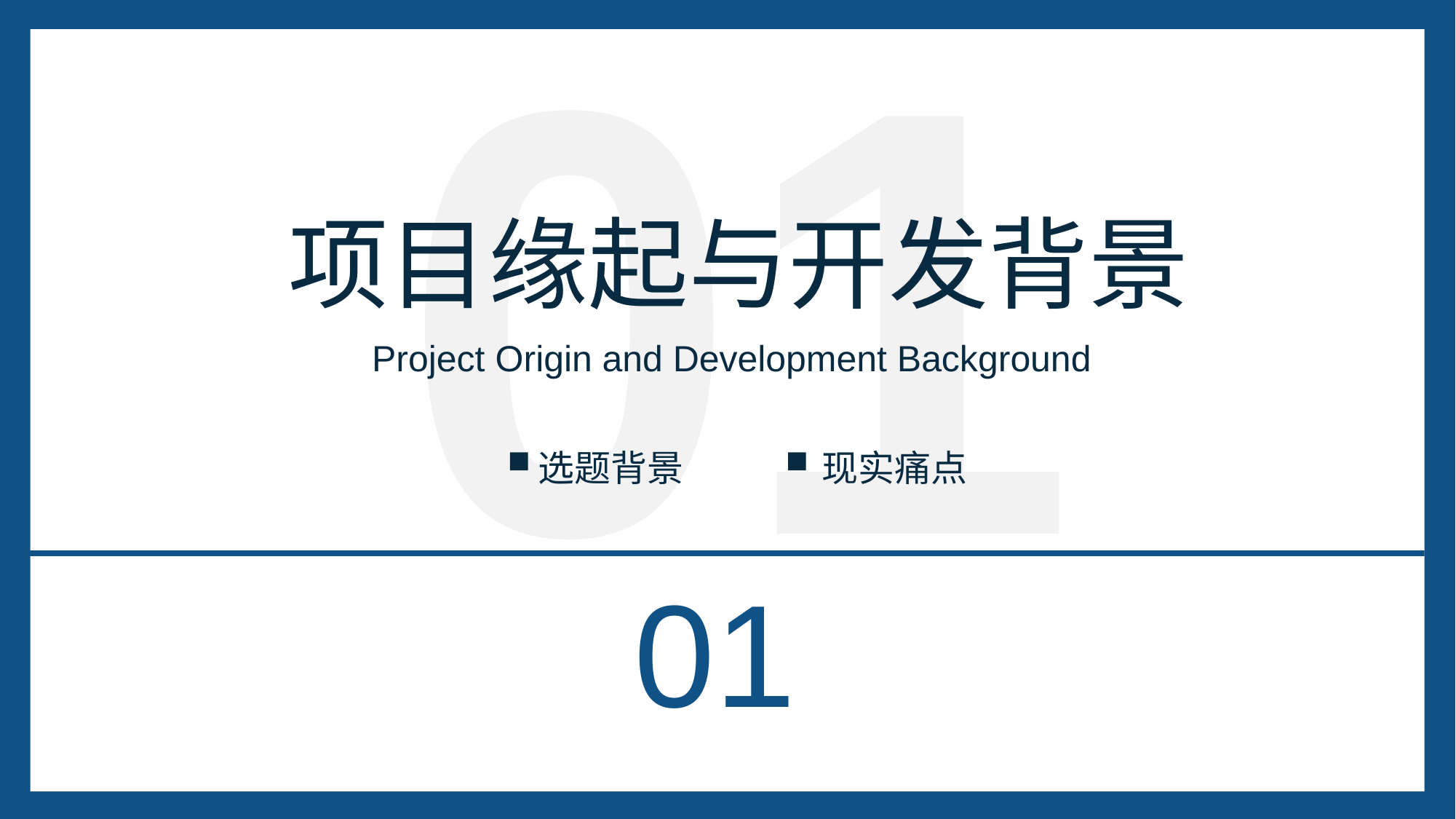

01

项目缘起与开发背景
Project Origin and Development Background
选题背景
现实痛点

01